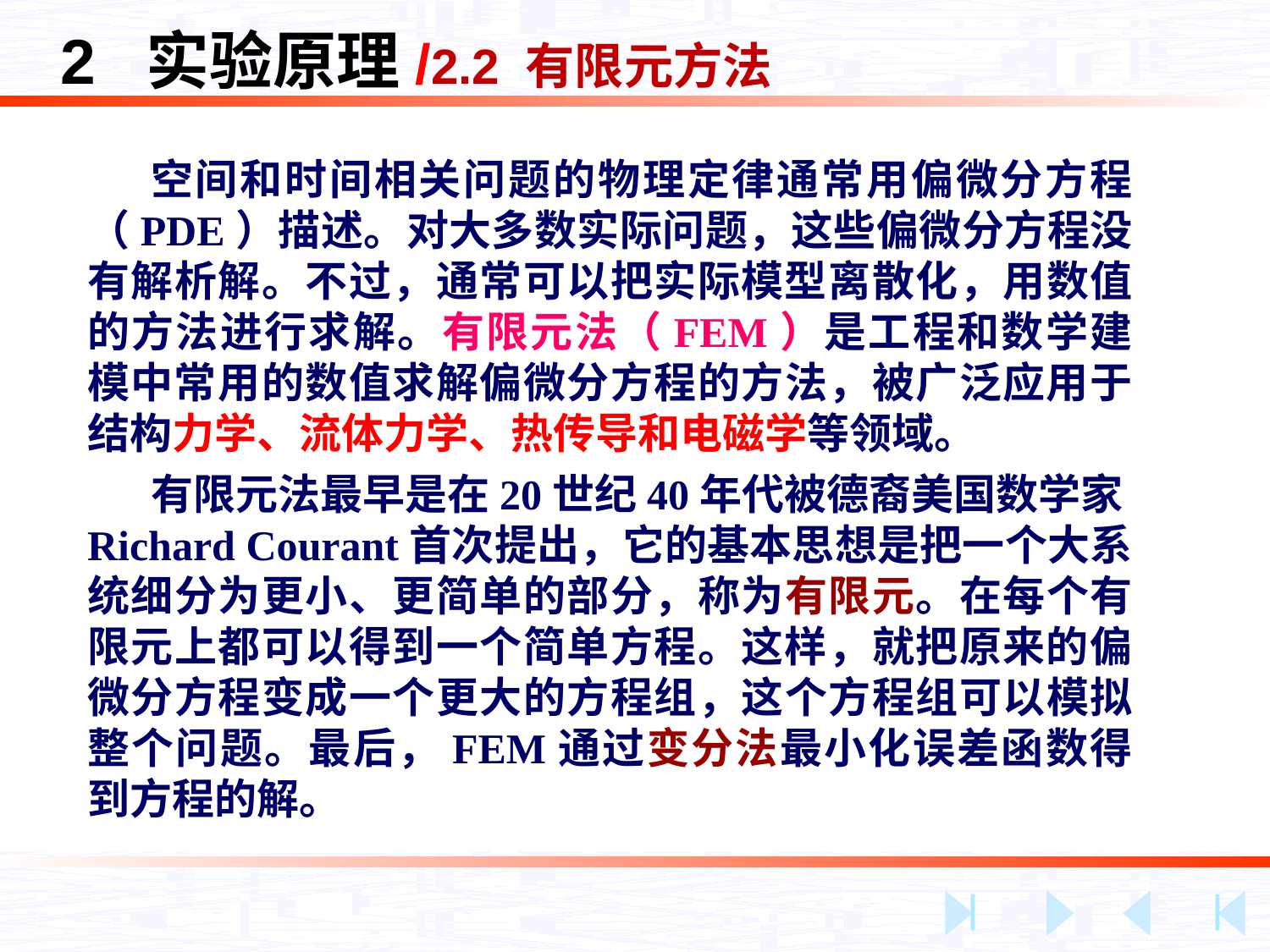

2  实验原理/2.2 有限元方法
空间和时间相关问题的物理定律通常用偏微分方程（PDE）描述。对大多数实际问题，这些偏微分方程没有解析解。不过，通常可以把实际模型离散化，用数值的方法进行求解。有限元法（FEM）是工程和数学建模中常用的数值求解偏微分方程的方法，被广泛应用于结构力学、流体力学、热传导和电磁学等领域。
有限元法最早是在20世纪40年代被德裔美国数学家Richard Courant首次提出，它的基本思想是把一个大系统细分为更小、更简单的部分，称为有限元。在每个有限元上都可以得到一个简单方程。这样，就把原来的偏微分方程变成一个更大的方程组，这个方程组可以模拟整个问题。最后，FEM通过变分法最小化误差函数得到方程的解。